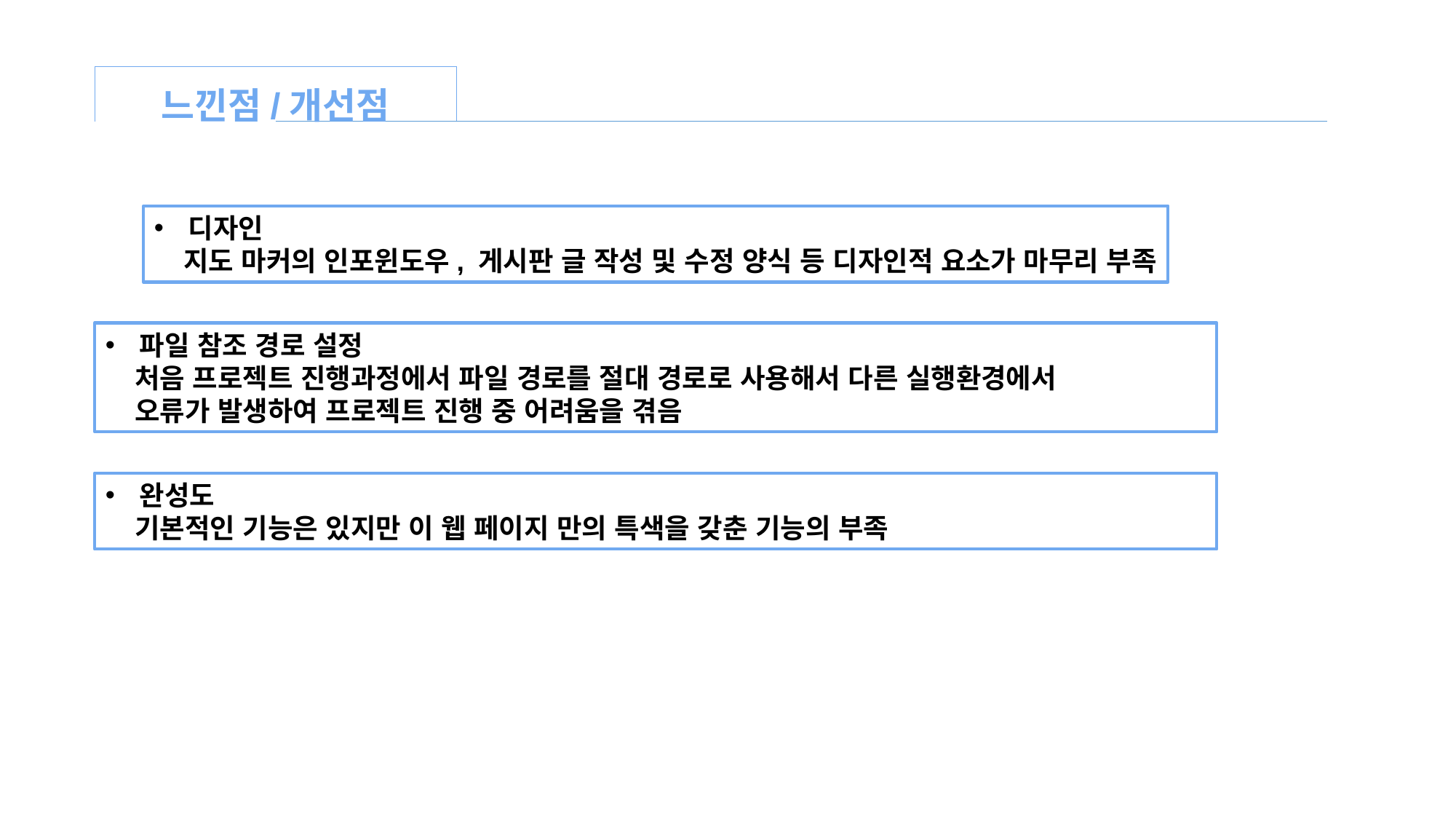

느낀점/개선점
디자인
   지도 마커의 인포윈도우, 게시판 글 작성 및 수정 양식 등 디자인적 요소가 마무리 부족
파일 참조 경로 설정
   처음 프로젝트 진행과정에서 파일 경로를 절대 경로로 사용해서 다른 실행환경에서
   오류가 발생하여 프로젝트 진행 중 어려움을 겪음
완성도
   기본적인 기능은 있지만 이 웹 페이지 만의 특색을 갖춘 기능의 부족